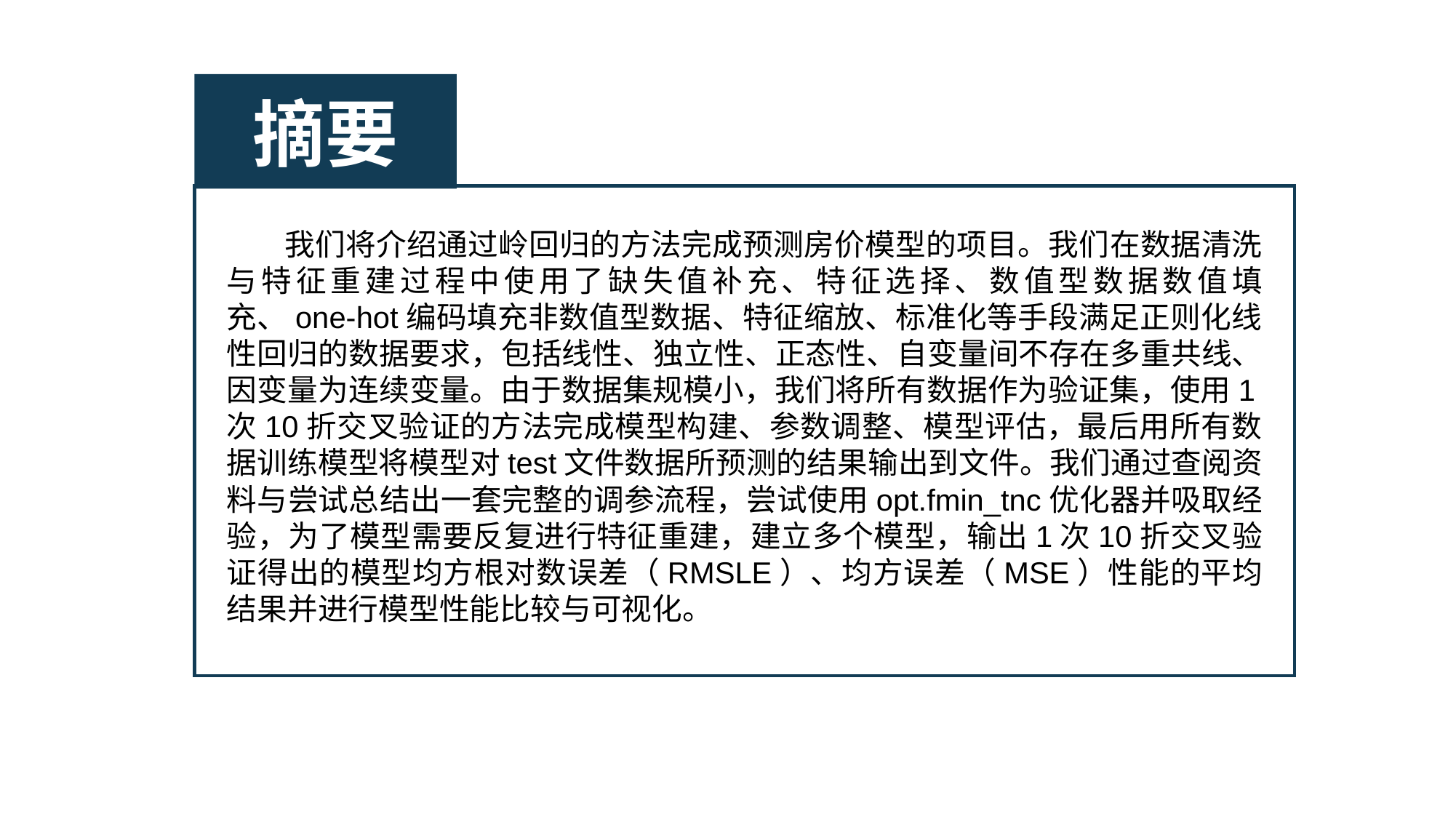

摘要

  我们将介绍通过岭回归的方法完成预测房价模型的项目。我们在数据清洗与特征重建过程中使用了缺失值补充、特征选择、数值型数据数值填充、one-hot编码填充非数值型数据、特征缩放、标准化等手段满足正则化线性回归的数据要求，包括线性、独立性、正态性、自变量间不存在多重共线、因变量为连续变量。由于数据集规模小，我们将所有数据作为验证集，使用1次10折交叉验证的方法完成模型构建、参数调整、模型评估，最后用所有数据训练模型将模型对test文件数据所预测的结果输出到文件。我们通过查阅资料与尝试总结出一套完整的调参流程，尝试使用opt.fmin_tnc优化器并吸取经验，为了模型需要反复进行特征重建，建立多个模型，输出1次10折交叉验证得出的模型均方根对数误差（RMSLE）、均方误差（MSE）性能的平均结果并进行模型性能比较与可视化。
延时符